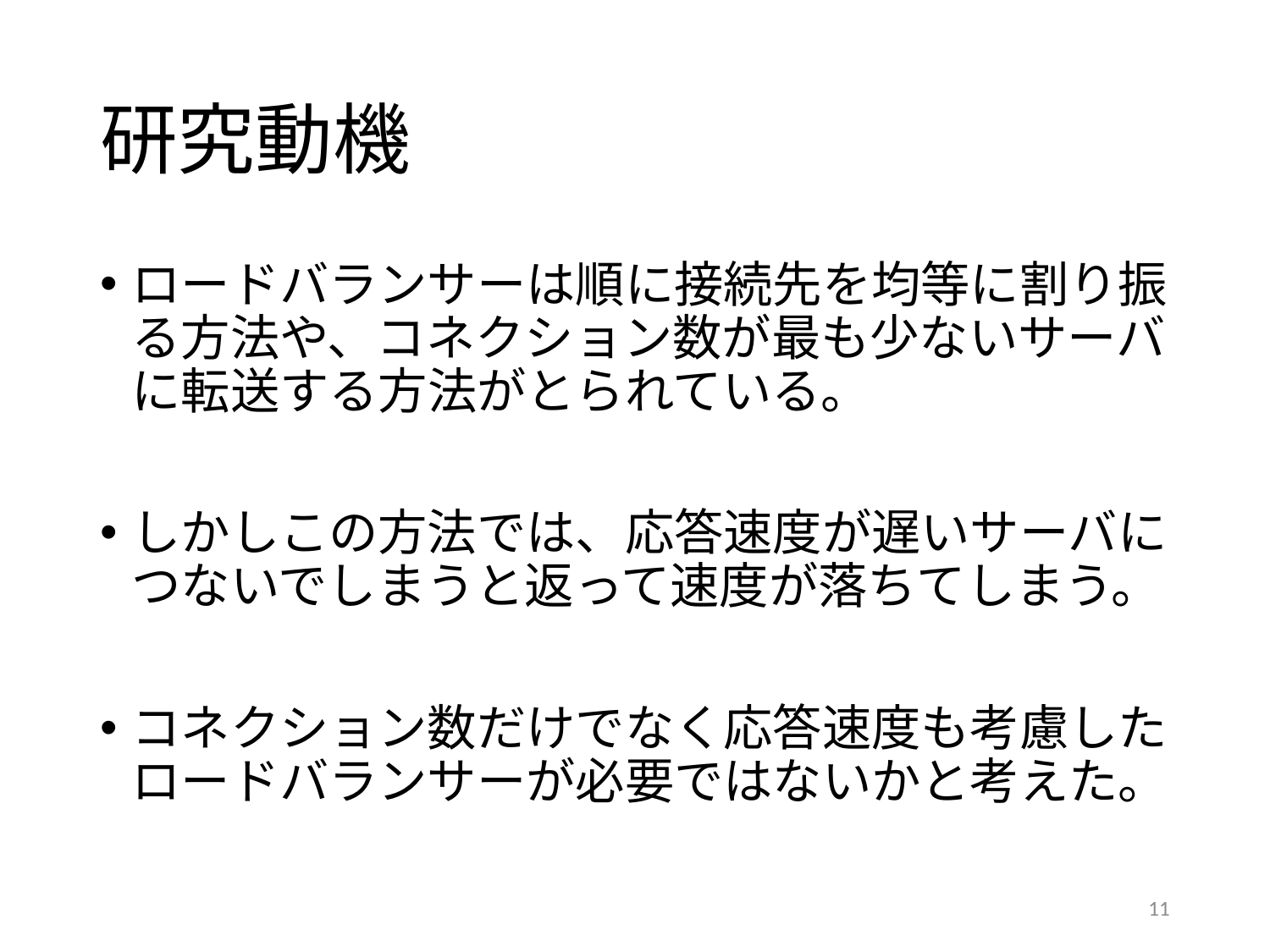

# 研究動機
ロードバランサーは順に接続先を均等に割り振る方法や、コネクション数が最も少ないサーバに転送する方法がとられている。

しかしこの方法では、応答速度が遅いサーバにつないでしまうと返って速度が落ちてしまう。

コネクション数だけでなく応答速度も考慮したロードバランサーが必要ではないかと考えた。
11